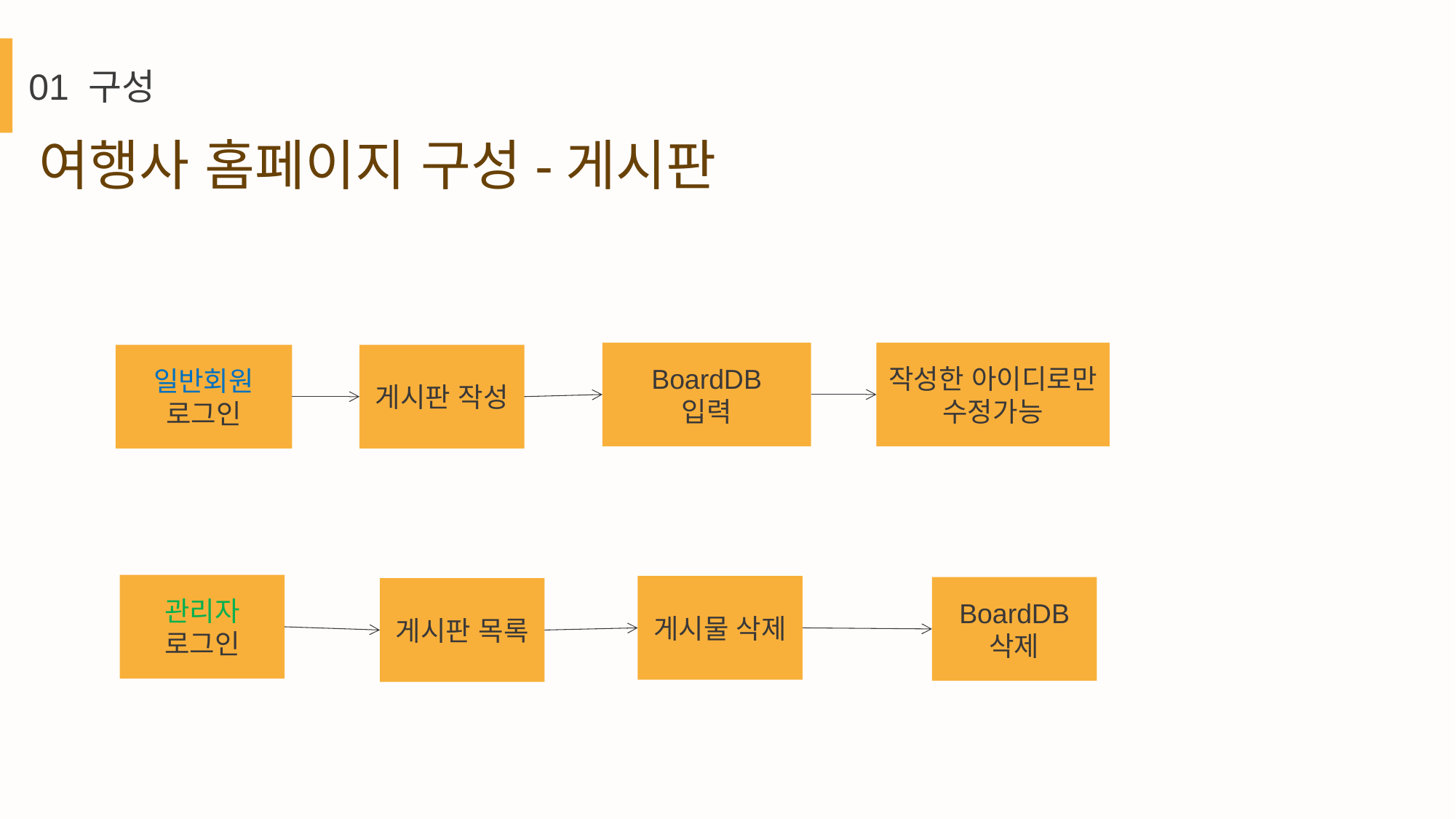

01 구성
여행사 홈페이지 구성-게시판
BoardDB
입력
작성한 아이디로만
수정가능
일반회원
로그인
게시판 작성
관리자
로그인
게시물 삭제
BoardDB
삭제
게시판 목록